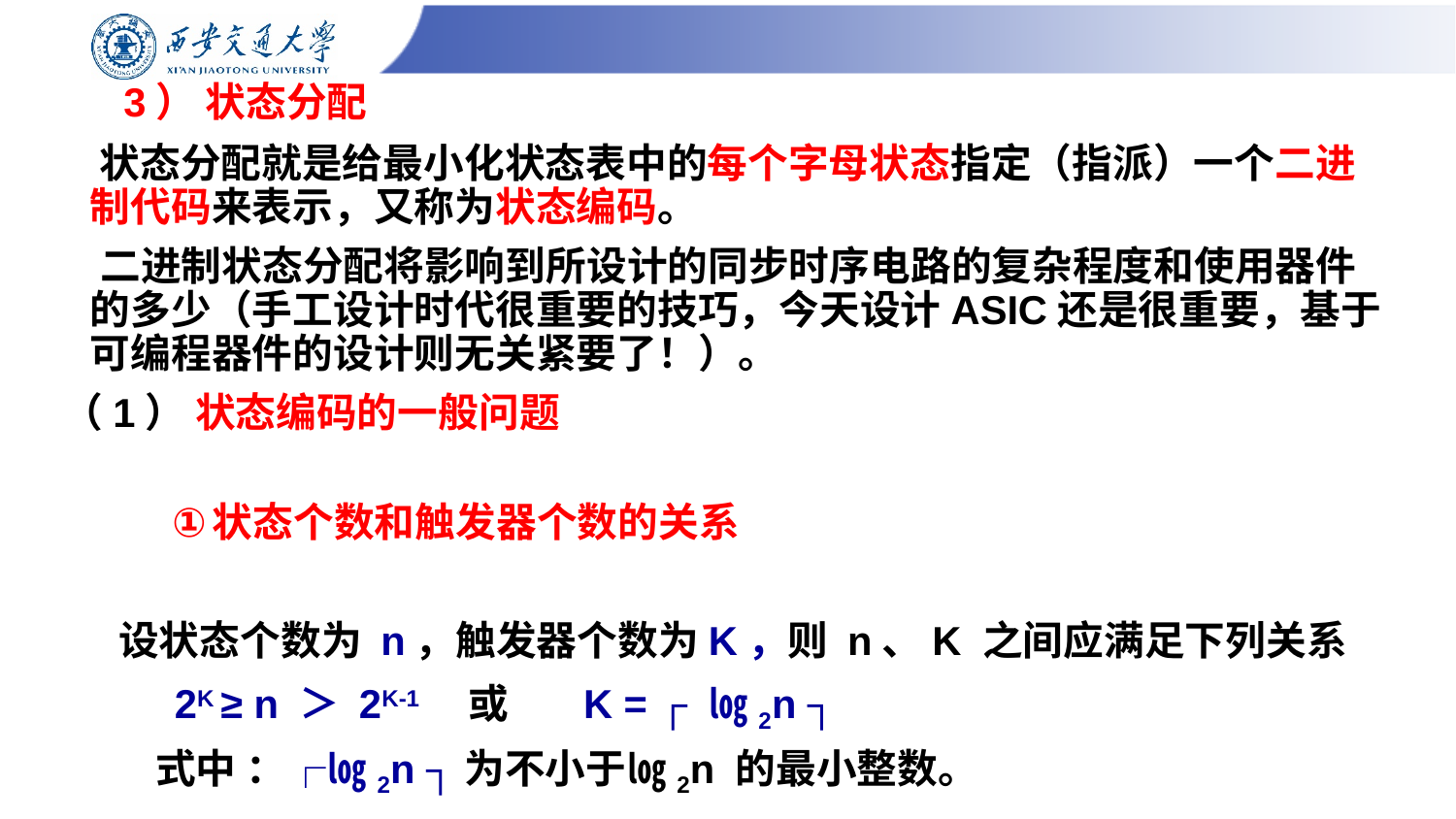

# 3） 状态分配
   状态分配就是给最小化状态表中的每个字母状态指定（指派）一个二进制代码来表示，又称为状态编码。
   二进制状态分配将影响到所设计的同步时序电路的复杂程度和使用器件的多少（手工设计时代很重要的技巧，今天设计ASIC还是很重要，基于可编程器件的设计则无关紧要了！）。
（1） 状态编码的一般问题

状态个数和触发器个数的关系

     设状态个数为 n，触发器个数为K，则 n、K 之间应满足下列关系
          2K ≥ n ＞ 2K-1      或       K = ┌ ㏒2n ┐
         式中 ：┌㏒2n ┐为不小于㏒2n 的最小整数。